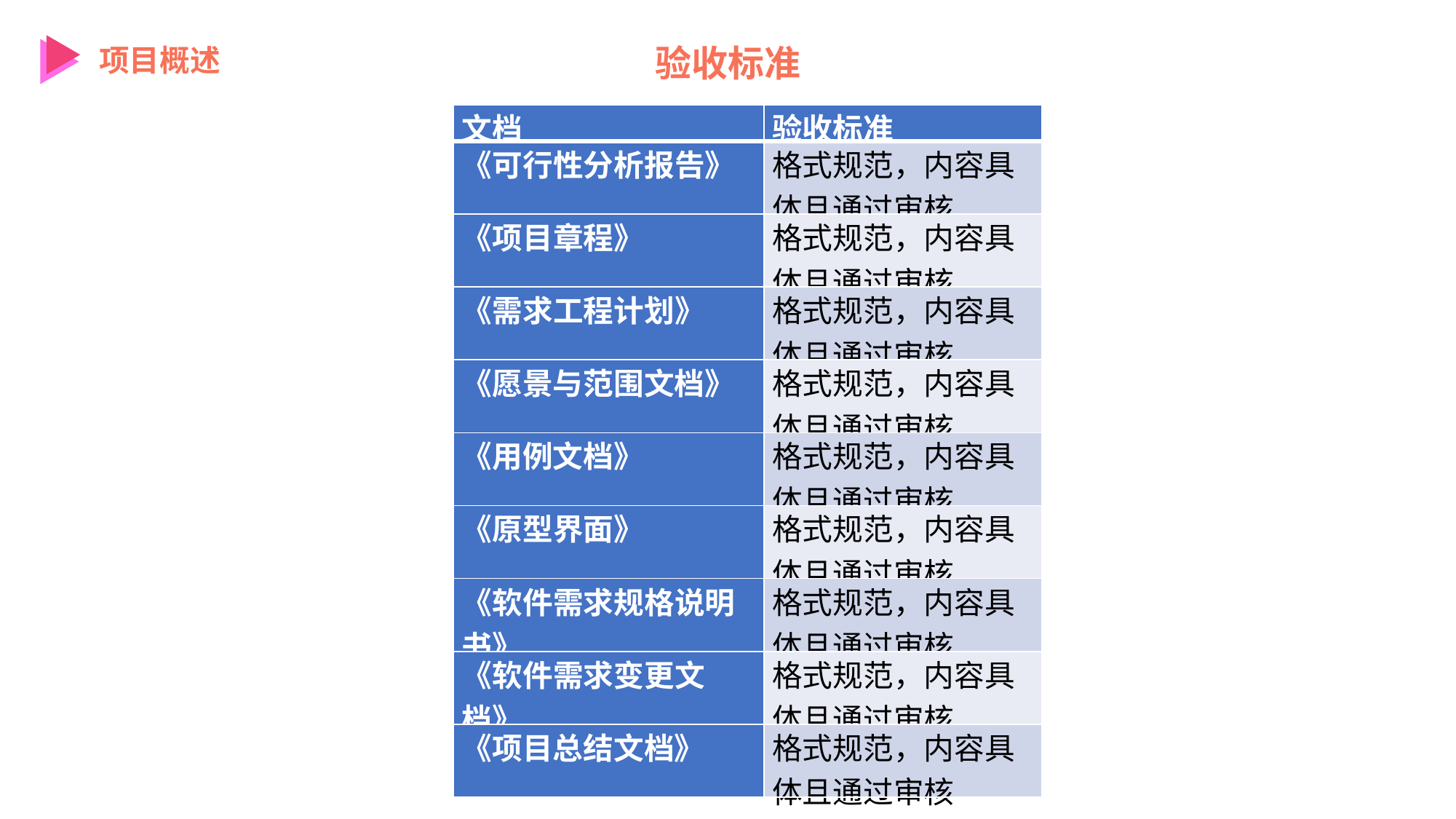

验收标准

项目概述
| 文档 | 验收标准 |
| --- | --- |
| 《可行性分析报告》 | 格式规范，内容具体且通过审核 |
| 《项目章程》 | 格式规范，内容具体且通过审核 |
| 《需求工程计划》 | 格式规范，内容具体且通过审核 |
| 《愿景与范围文档》 | 格式规范，内容具体且通过审核 |
| 《用例文档》 | 格式规范，内容具体且通过审核 |
| 《原型界面》 | 格式规范，内容具体且通过审核 |
| 《软件需求规格说明书》 | 格式规范，内容具体且通过审核 |
| 《软件需求变更文档》 | 格式规范，内容具体且通过审核 |
| 《项目总结文档》 | 格式规范，内容具体且通过审核 |